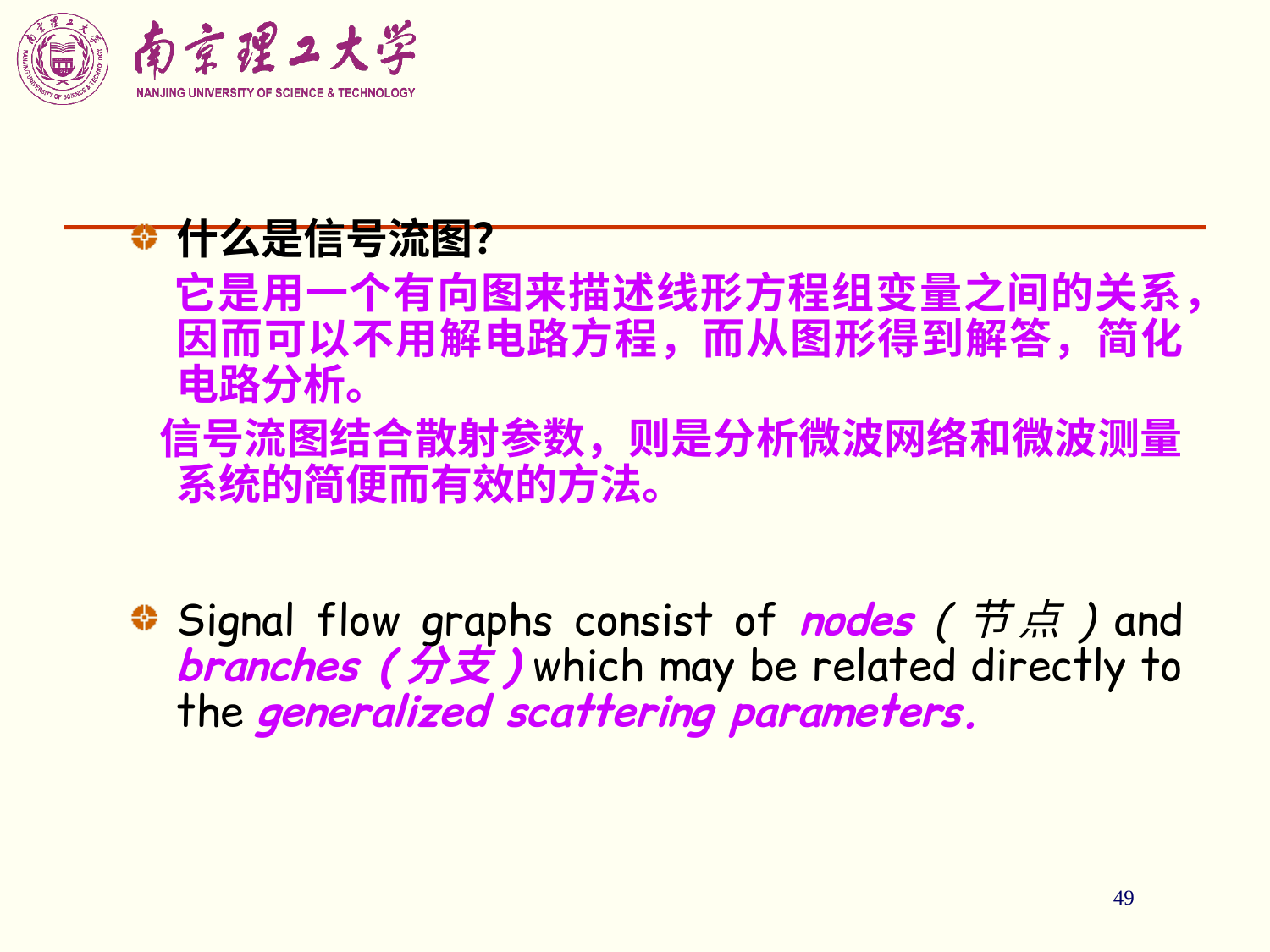

49
什么是信号流图？
   它是用一个有向图来描述线形方程组变量之间的关系，因而可以不用解电路方程，而从图形得到解答，简化电路分析。
  信号流图结合散射参数，则是分析微波网络和微波测量系统的简便而有效的方法。

Signal flow graphs consist of nodes (节点) and branches (分支) which may be related directly to the generalized scattering parameters.